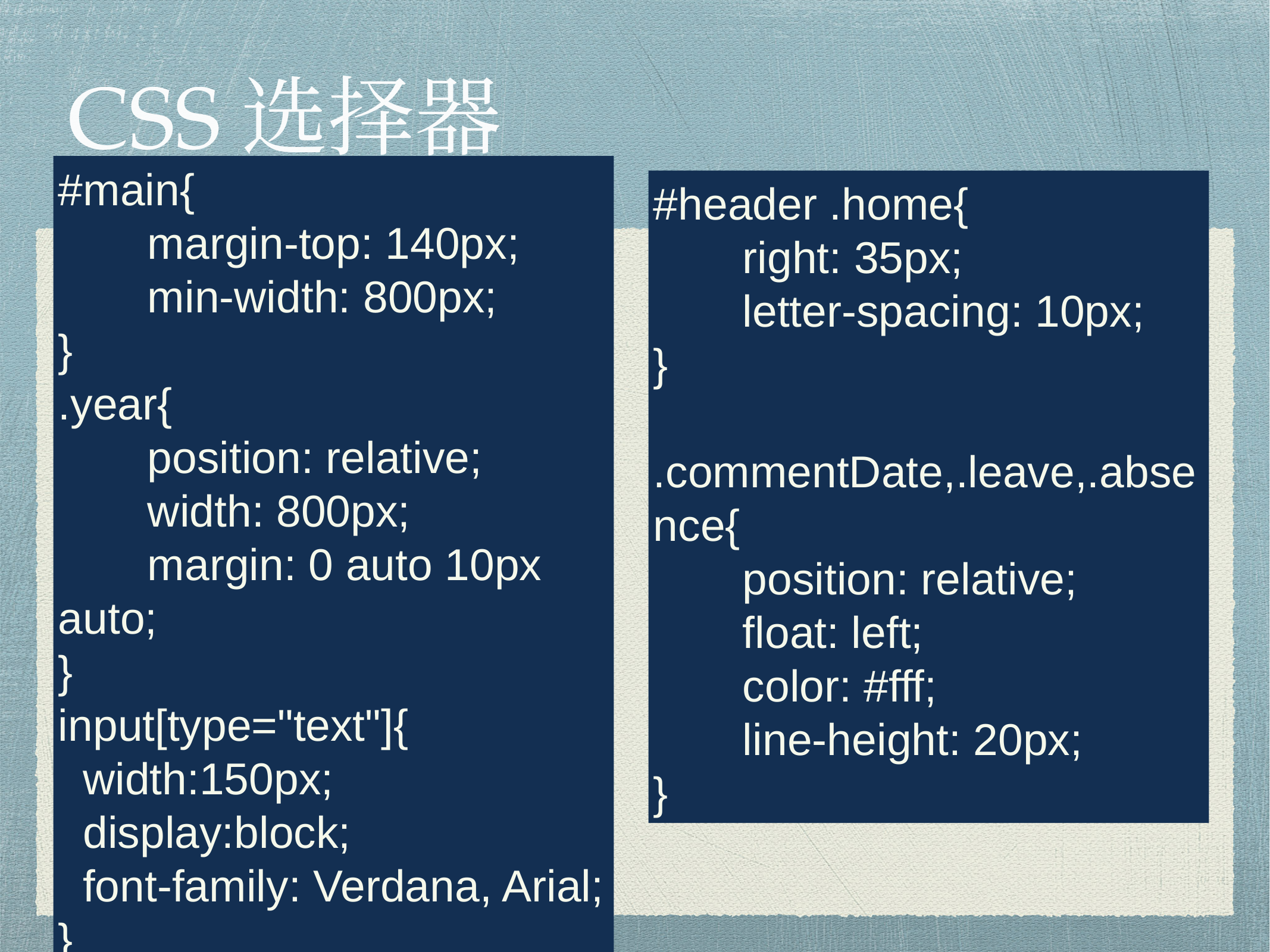

# CSS选择器
#main{
	margin-top: 140px;
	min-width: 800px;
}
.year{
	position: relative;
	width: 800px;
	margin: 0 auto 10px auto;
}
input[type="text"]{
  width:150px;
  display:block;
  font-family: Verdana, Arial;
}
#header .home{
	right: 35px;
	letter-spacing: 10px;
}

.commentDate,.leave,.absence{
	position: relative;
	float: left;
	color: #fff;
	line-height: 20px;
}